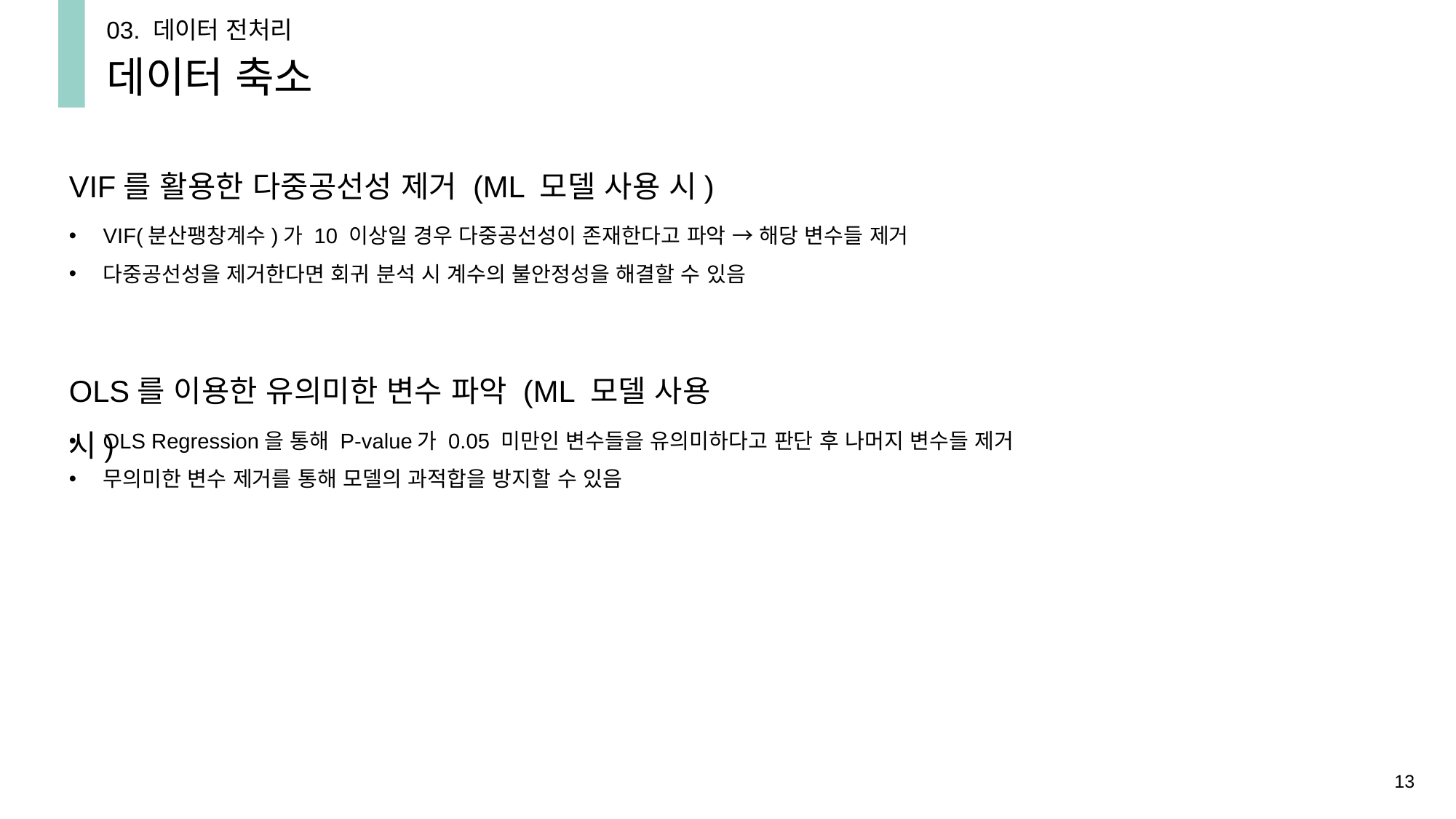

03. 데이터 전처리
데이터 축소
VIF를 활용한 다중공선성 제거 (ML 모델 사용 시)
VIF(분산팽창계수)가 10 이상일 경우 다중공선성이 존재한다고 파악 → 해당 변수들 제거
다중공선성을 제거한다면 회귀 분석 시 계수의 불안정성을 해결할 수 있음
OLS를 이용한 유의미한 변수 파악 (ML 모델 사용 시)
OLS Regression을 통해 P-value가 0.05 미만인 변수들을 유의미하다고 판단 후 나머지 변수들 제거
무의미한 변수 제거를 통해 모델의 과적합을 방지할 수 있음
13